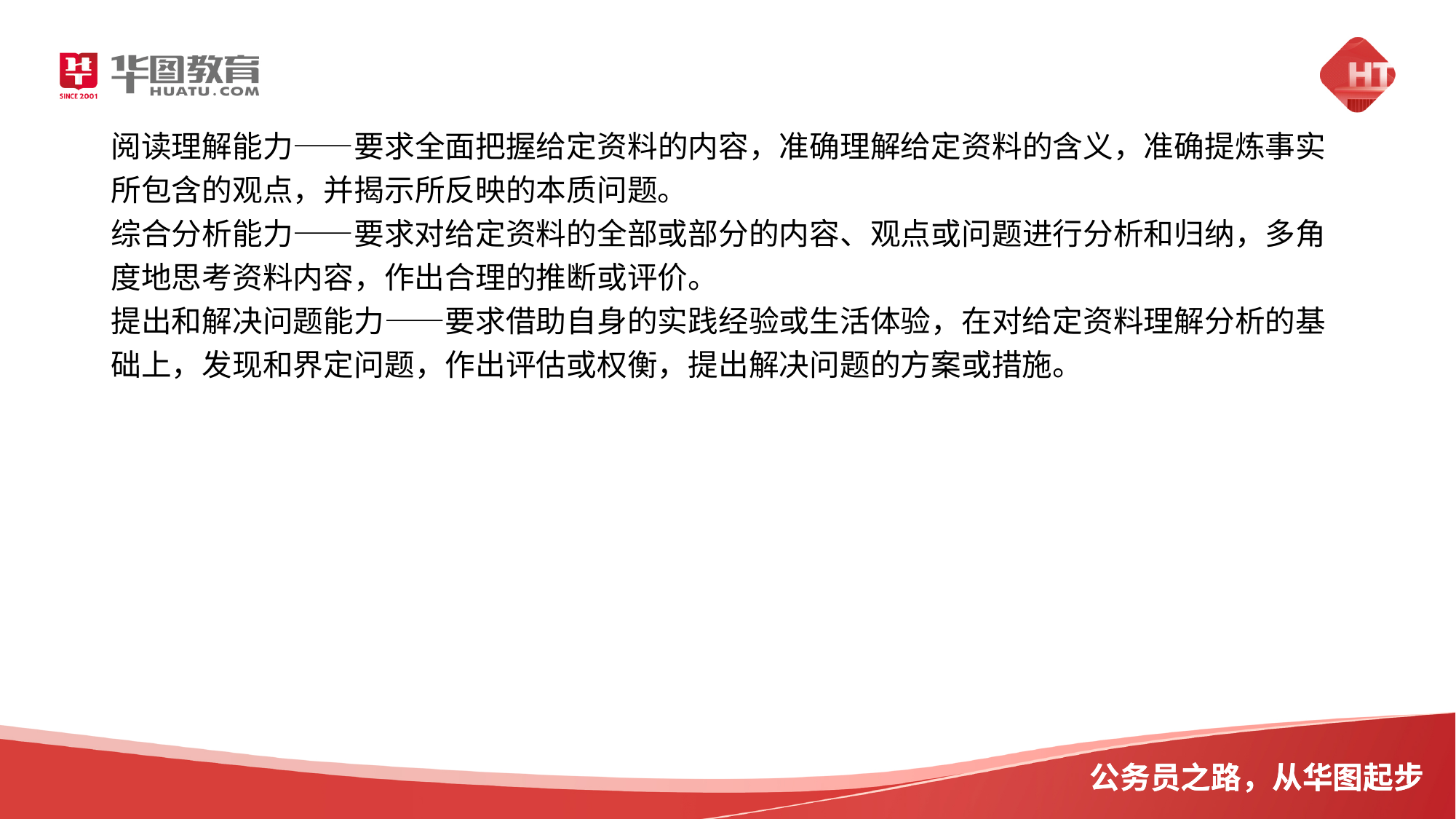

阅读理解能力——要求全面把握给定资料的内容，准确理解给定资料的含义，准确提炼事实所包含的观点，并揭示所反映的本质问题。
综合分析能力——要求对给定资料的全部或部分的内容、观点或问题进行分析和归纳，多角度地思考资料内容，作出合理的推断或评价。
提出和解决问题能力——要求借助自身的实践经验或生活体验，在对给定资料理解分析的基础上，发现和界定问题，作出评估或权衡，提出解决问题的方案或措施。